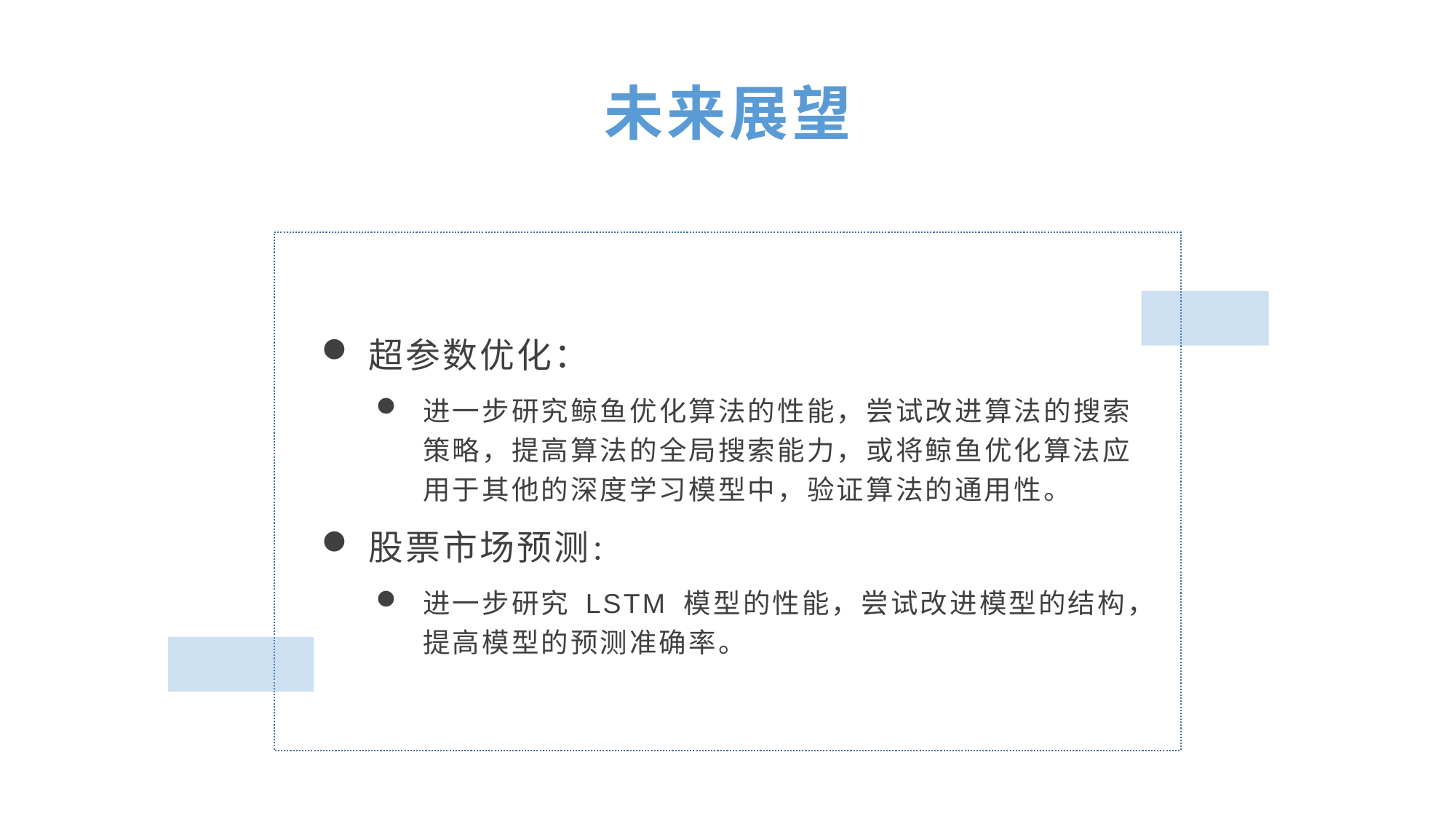

未来展望

超参数优化：
进一步研究鲸鱼优化算法的性能，尝试改进算法的搜索策略，提高算法的全局搜索能力，或将鲸鱼优化算法应用于其他的深度学习模型中，验证算法的通用性。
股票市场预测：
进一步研究 LSTM 模型的性能，尝试改进模型的结构，提高模型的预测准确率。

23